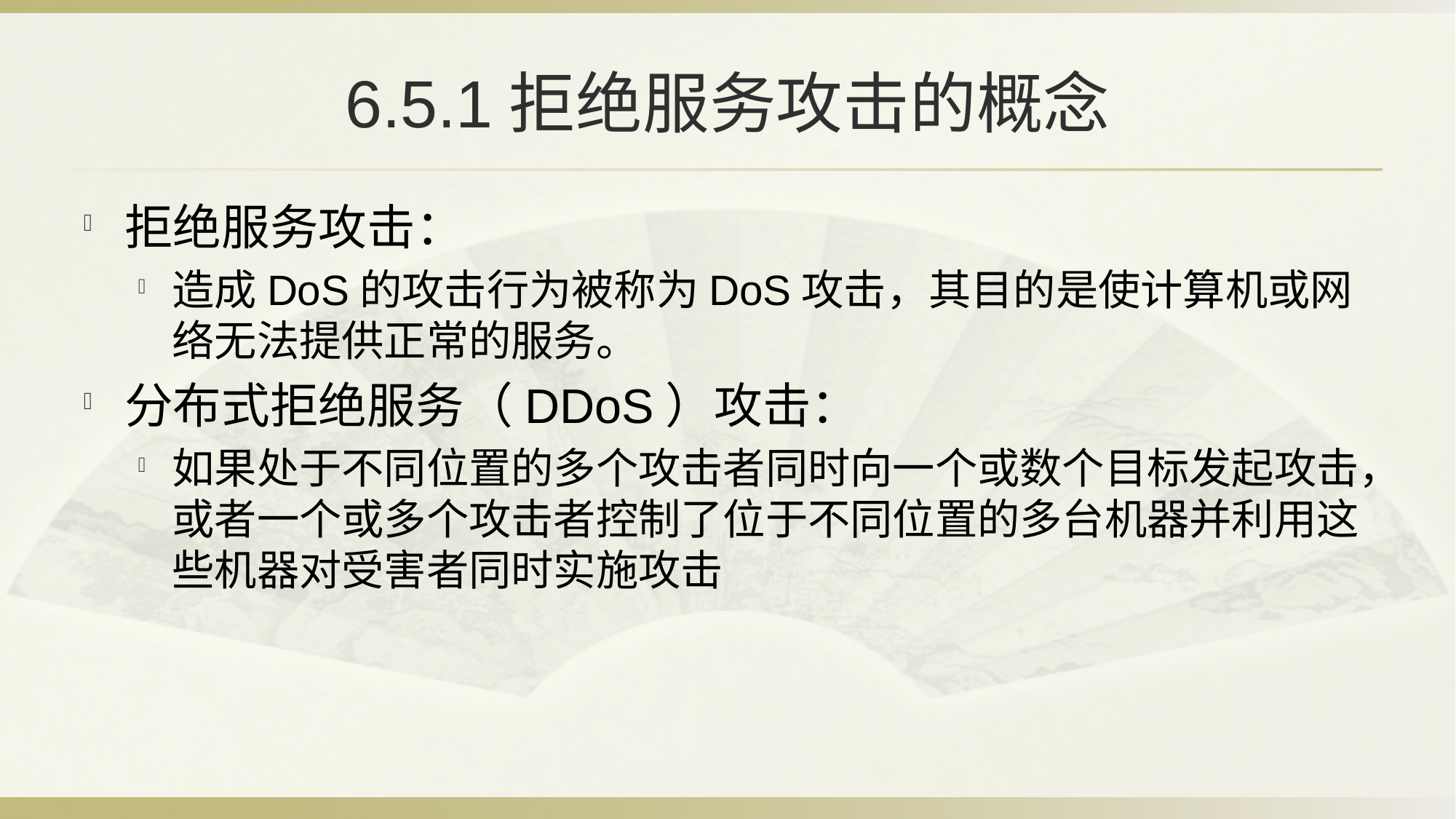

# 6.5.1拒绝服务攻击的概念
拒绝服务攻击：
造成DoS的攻击行为被称为DoS攻击，其目的是使计算机或网络无法提供正常的服务。
分布式拒绝服务（DDoS）攻击：
如果处于不同位置的多个攻击者同时向一个或数个目标发起攻击，或者一个或多个攻击者控制了位于不同位置的多台机器并利用这些机器对受害者同时实施攻击